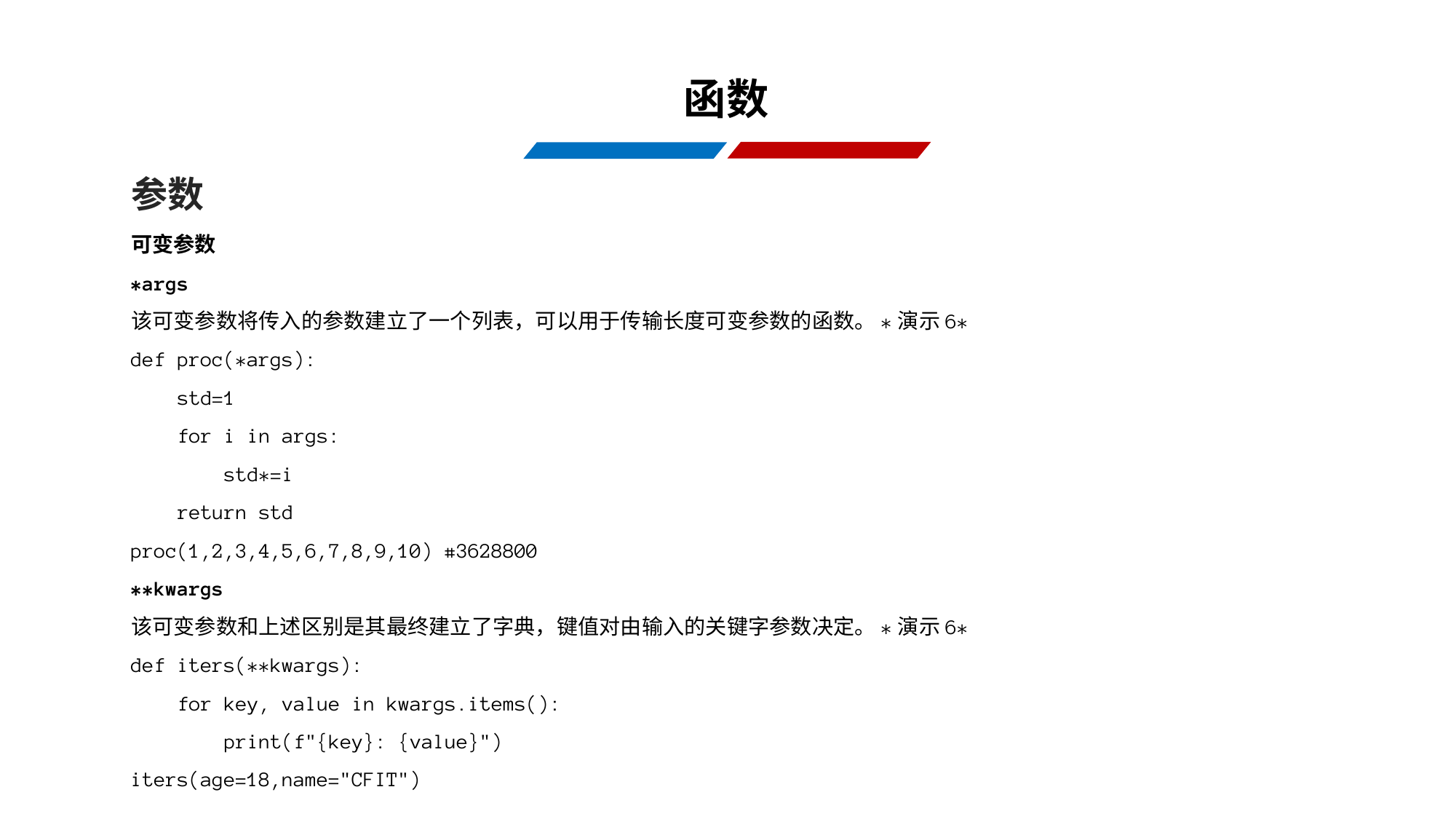

函数

参数
可变参数
*args
该可变参数将传入的参数建立了一个列表，可以用于传输长度可变参数的函数。*演示6*
def proc(*args):
    std=1
    for i in args:
        std*=i
    return std
proc(1,2,3,4,5,6,7,8,9,10) #3628800
**kwargs
该可变参数和上述区别是其最终建立了字典，键值对由输入的关键字参数决定。*演示6*
def iters(**kwargs):
    for key, value in kwargs.items():
        print(f"{key}: {value}")
iters(age=18,name="CFIT")